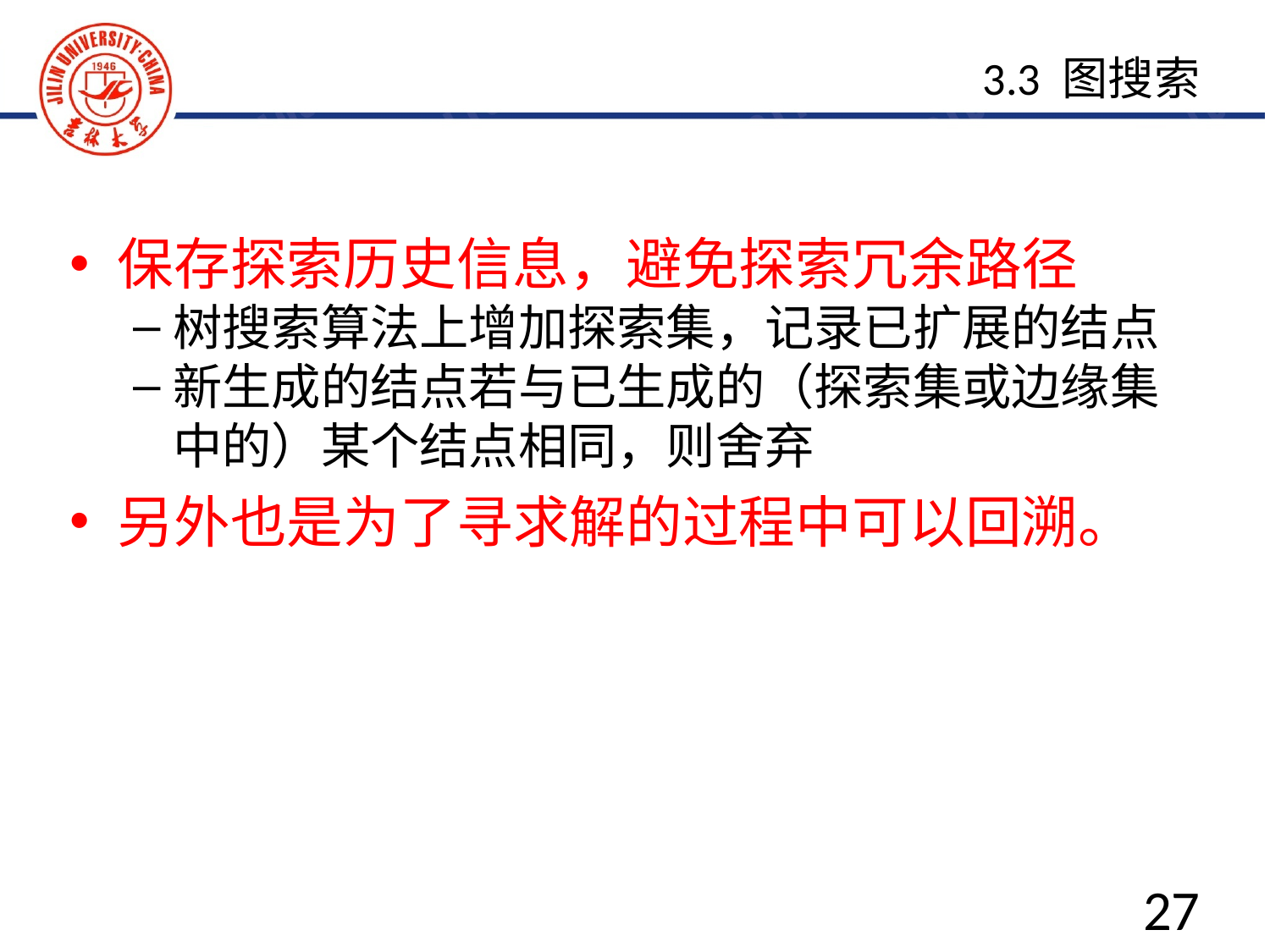

3.3 图搜索
保存探索历史信息，避免探索冗余路径
树搜索算法上增加探索集，记录已扩展的结点
新生成的结点若与已生成的（探索集或边缘集中的）某个结点相同，则舍弃
另外也是为了寻求解的过程中可以回溯。
27